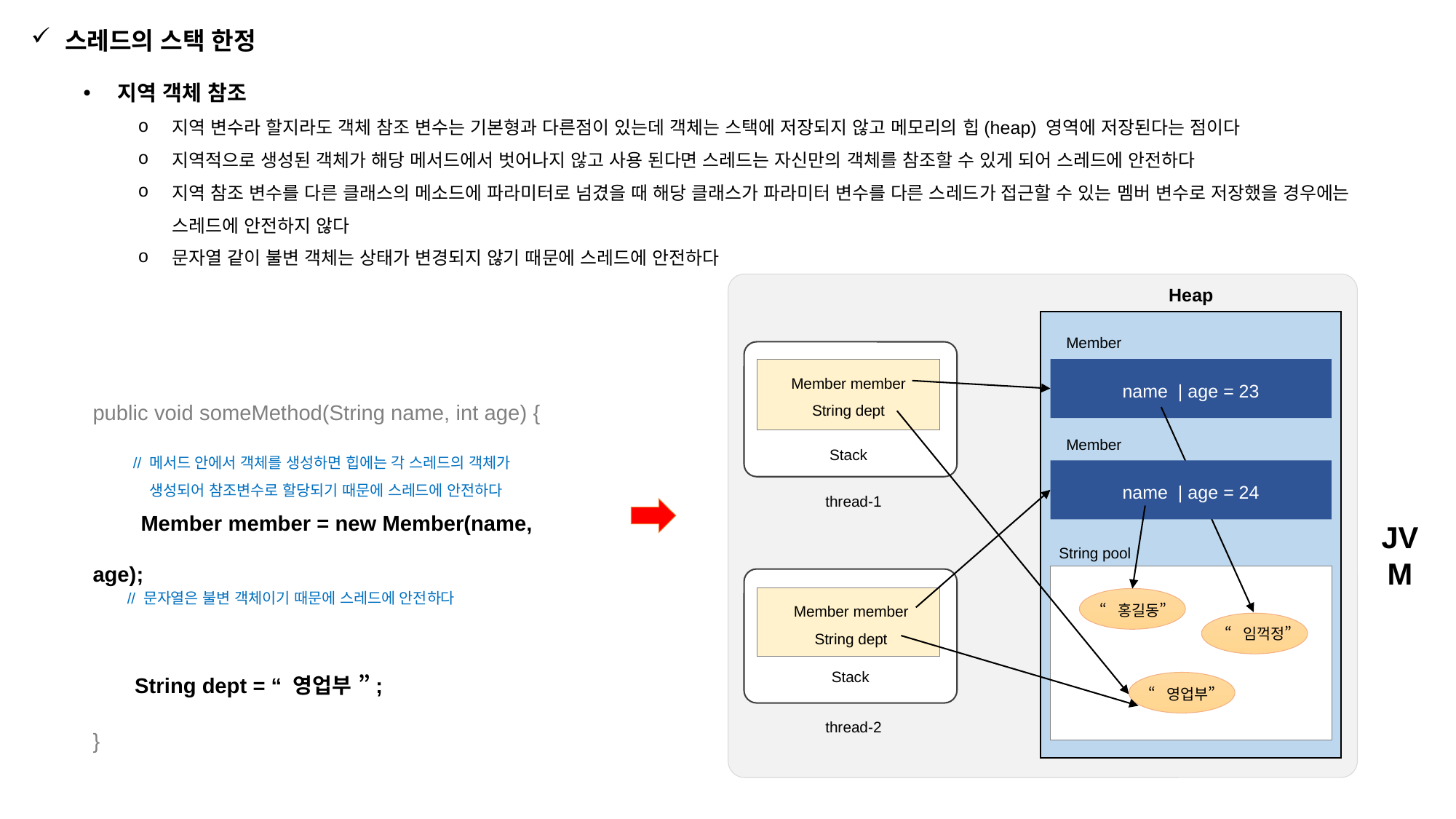

스레드의 스택 한정
지역 객체 참조
지역 변수라 할지라도 객체 참조 변수는 기본형과 다른점이 있는데 객체는 스택에 저장되지 않고 메모리의 힙(heap) 영역에 저장된다는 점이다
지역적으로 생성된 객체가 해당 메서드에서 벗어나지 않고 사용 된다면 스레드는 자신만의 객체를 참조할 수 있게 되어 스레드에 안전하다
지역 참조 변수를 다른 클래스의 메소드에 파라미터로 넘겼을 때 해당 클래스가 파라미터 변수를 다른 스레드가 접근할 수 있는 멤버 변수로 저장했을 경우에는 스레드에 안전하지 않다
문자열 같이 불변 객체는 상태가 변경되지 않기 때문에 스레드에 안전하다

Heap

Member

Member member
String dept
public void someMethod(String name, int age) {

        Member member = new Member(name, age);

       String dept = “ 영업부 ”;
}
name  | age = 23
Member
// 메서드 안에서 객체를 생성하면 힙에는 각 스레드의 객체가
    생성되어 참조변수로 할당되기 때문에 스레드에 안전하다
Stack

name  | age = 24
thread-1

JVM
String pool

// 문자열은 불변 객체이기 때문에 스레드에 안전하다

Member member
String dept

“홍길동”

“임꺽정”
Stack

“영업부”
thread-2